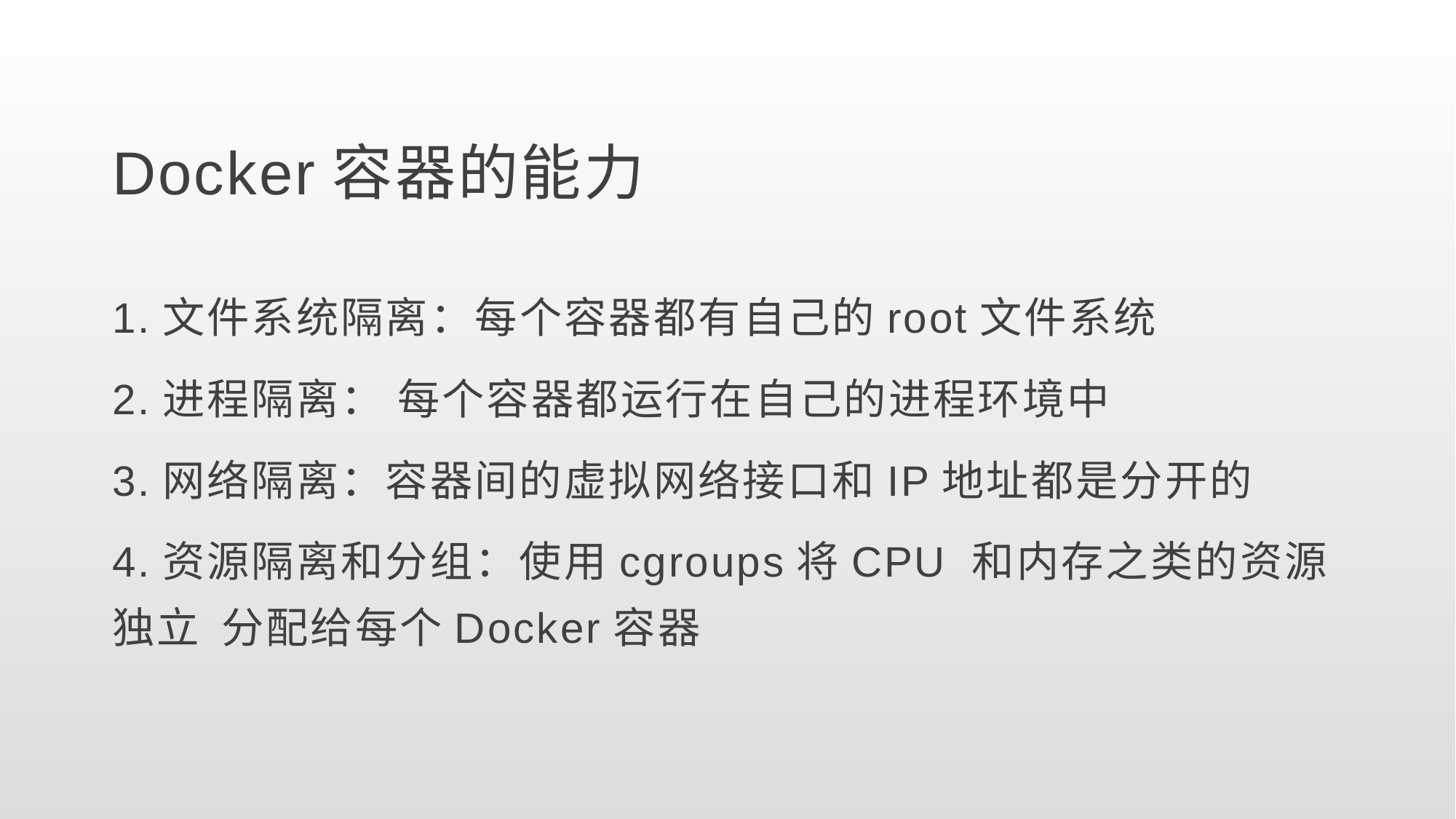

Docker容器的能力

1.文件系统隔离：每个容器都有自己的root文件系统
2.进程隔离： 每个容器都运行在自己的进程环境中
3.网络隔离：容器间的虚拟网络接口和IP地址都是分开的
4.资源隔离和分组：使用cgroups将CPU 和内存之类的资源独立	分配给每个Docker容器